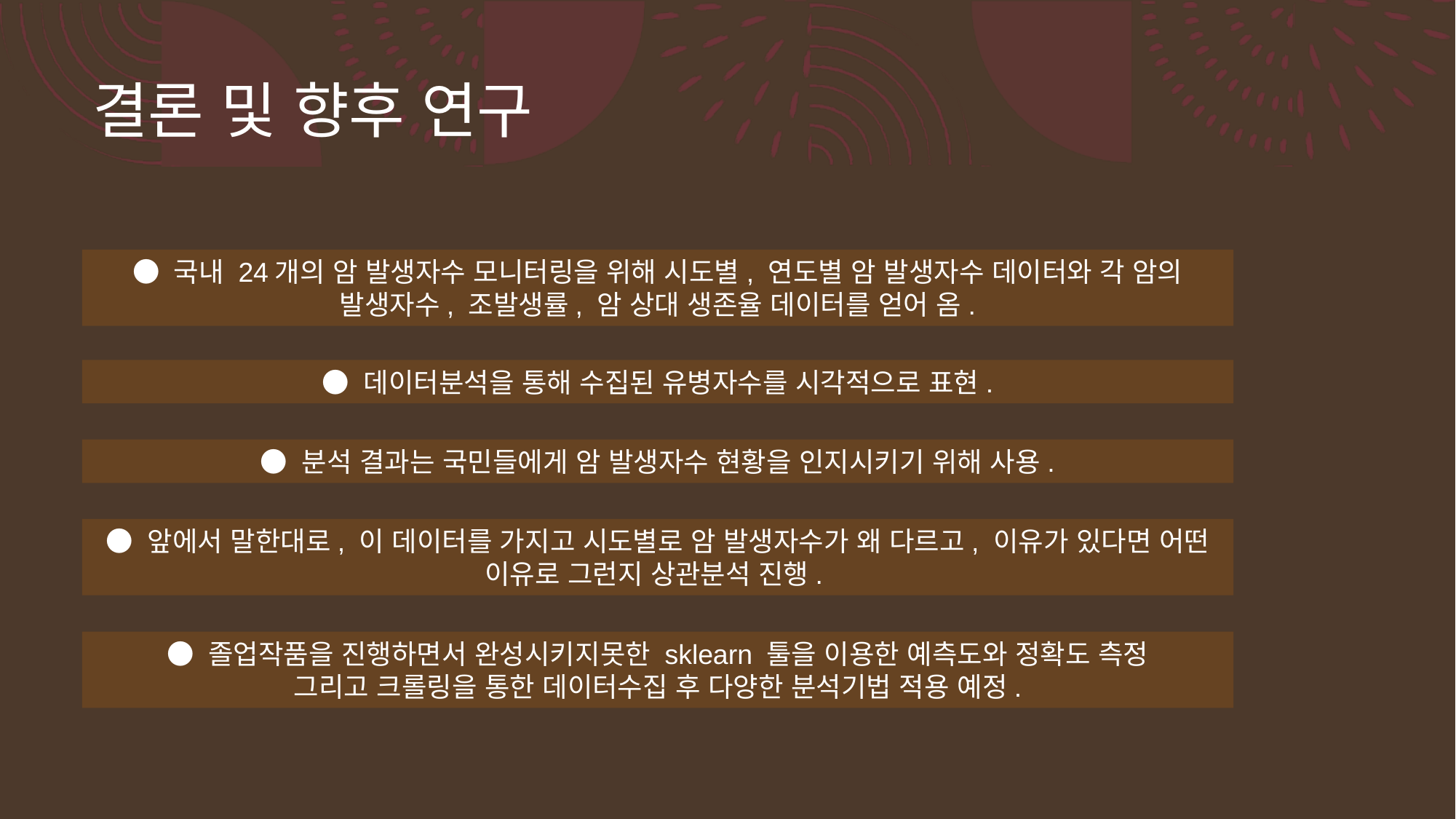

결론 및 향후 연구
● 국내 24개의 암 발생자수 모니터링을 위해 시도별, 연도별 암 발생자수 데이터와 각 암의 발생자수, 조발생률, 암 상대 생존율 데이터를 얻어 옴.
● 데이터분석을 통해 수집된 유병자수를 시각적으로 표현.
● 분석 결과는 국민들에게 암 발생자수 현황을 인지시키기 위해 사용.
● 앞에서 말한대로, 이 데이터를 가지고 시도별로 암 발생자수가 왜 다르고, 이유가 있다면 어떤 이유로 그런지 상관분석 진행.
● 졸업작품을 진행하면서 완성시키지못한 sklearn 툴을 이용한 예측도와 정확도 측정
그리고 크롤링을 통한 데이터수집 후 다양한 분석기법 적용 예정.